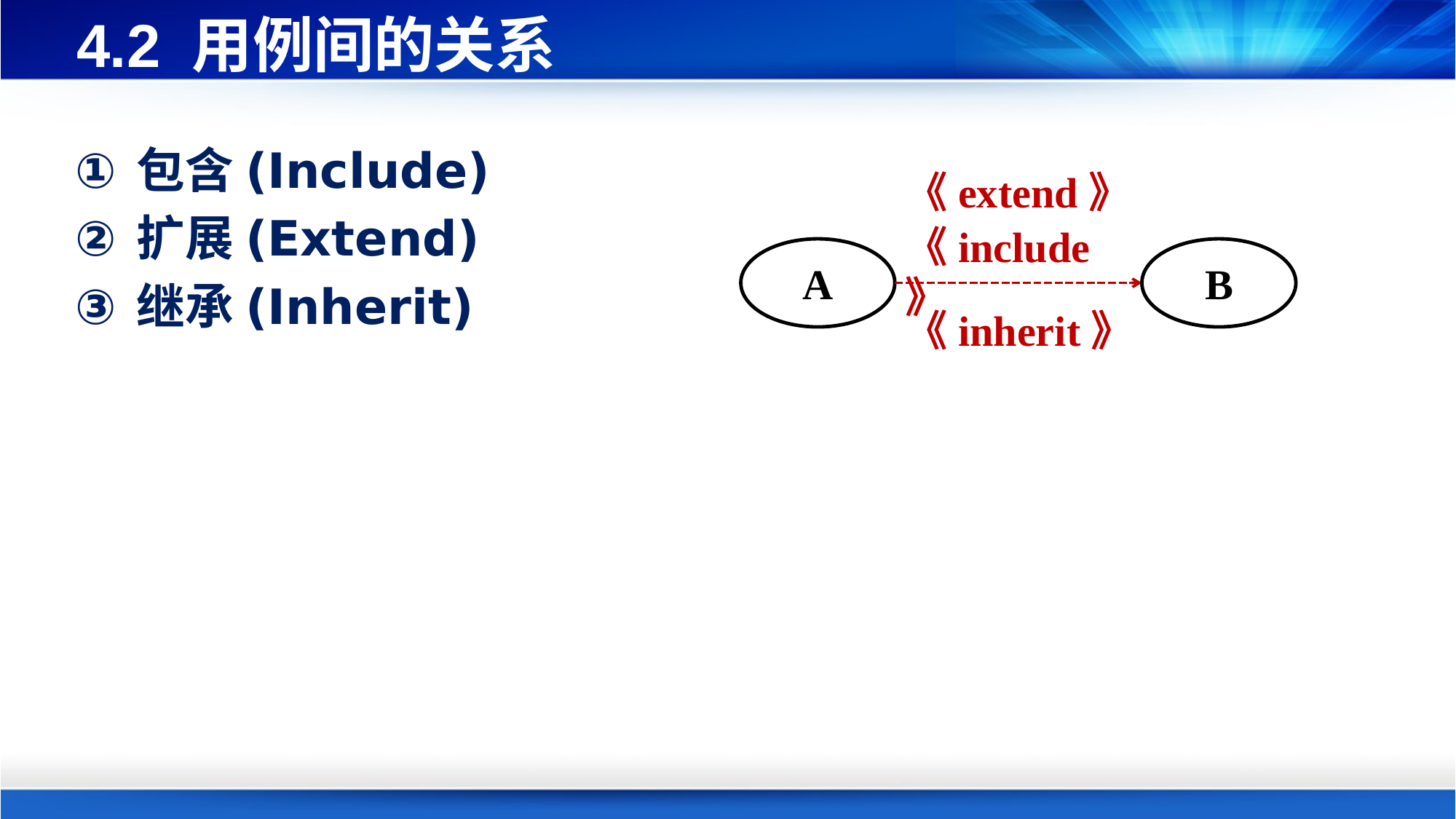

# 4.2 用例间的关系
包含(Include)
扩展(Extend)
继承(Inherit)

《extend》
《include》
A
B
《inherit》